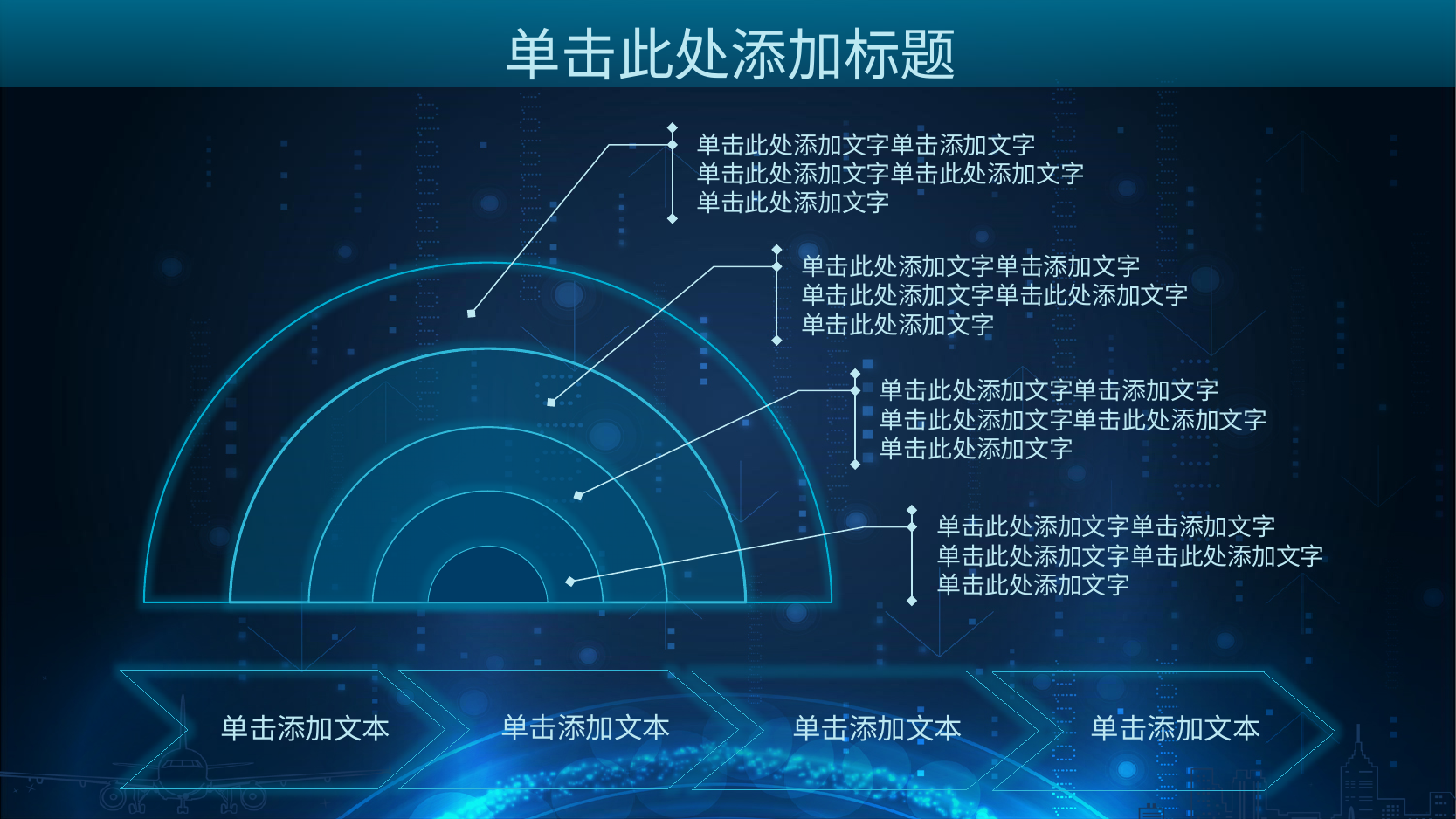

单击此处添加标题
单击此处添加文字单击添加文字
单击此处添加文字单击此处添加文字
单击此处添加文字
单击此处添加文字单击添加文字
单击此处添加文字单击此处添加文字
单击此处添加文字

单击此处添加文字单击添加文字
单击此处添加文字单击此处添加文字
单击此处添加文字

单击此处添加文字单击添加文字
单击此处添加文字单击此处添加文字
单击此处添加文字

单击添加文本

单击添加文本

单击添加文本

单击添加文本